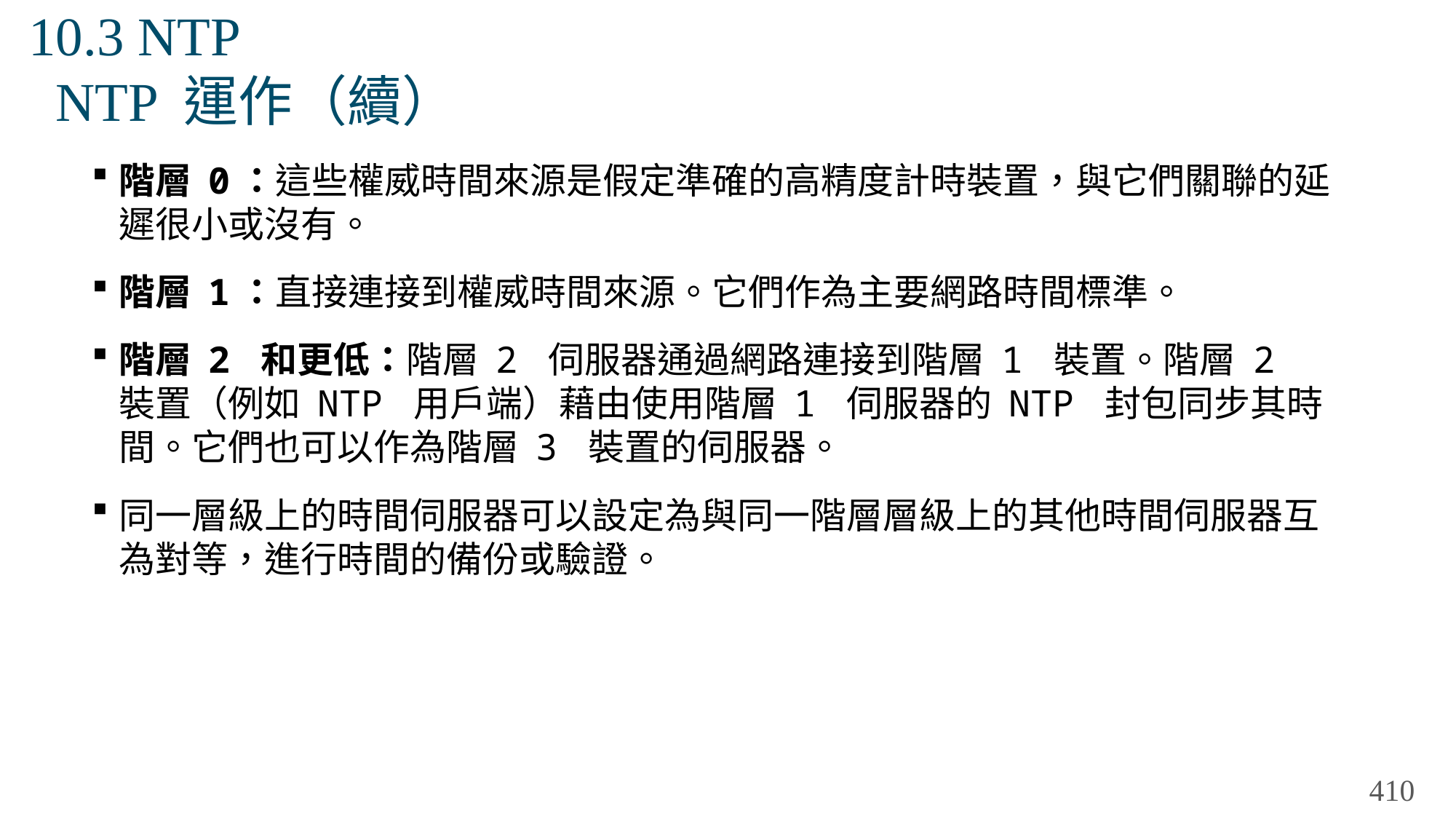

# 10.3 NTP NTP 運作（續）
階層 0：這些權威時間來源是假定準確的高精度計時裝置，與它們關聯的延遲很小或沒有。
階層 1：直接連接到權威時間來源。它們作為主要網路時間標準。
階層 2 和更低：階層 2 伺服器通過網路連接到階層 1 裝置。階層 2 裝置（例如 NTP 用戶端）藉由使用階層 1 伺服器的 NTP 封包同步其時間。它們也可以作為階層 3 裝置的伺服器。
同一層級上的時間伺服器可以設定為與同一階層層級上的其他時間伺服器互為對等，進行時間的備份或驗證。
410